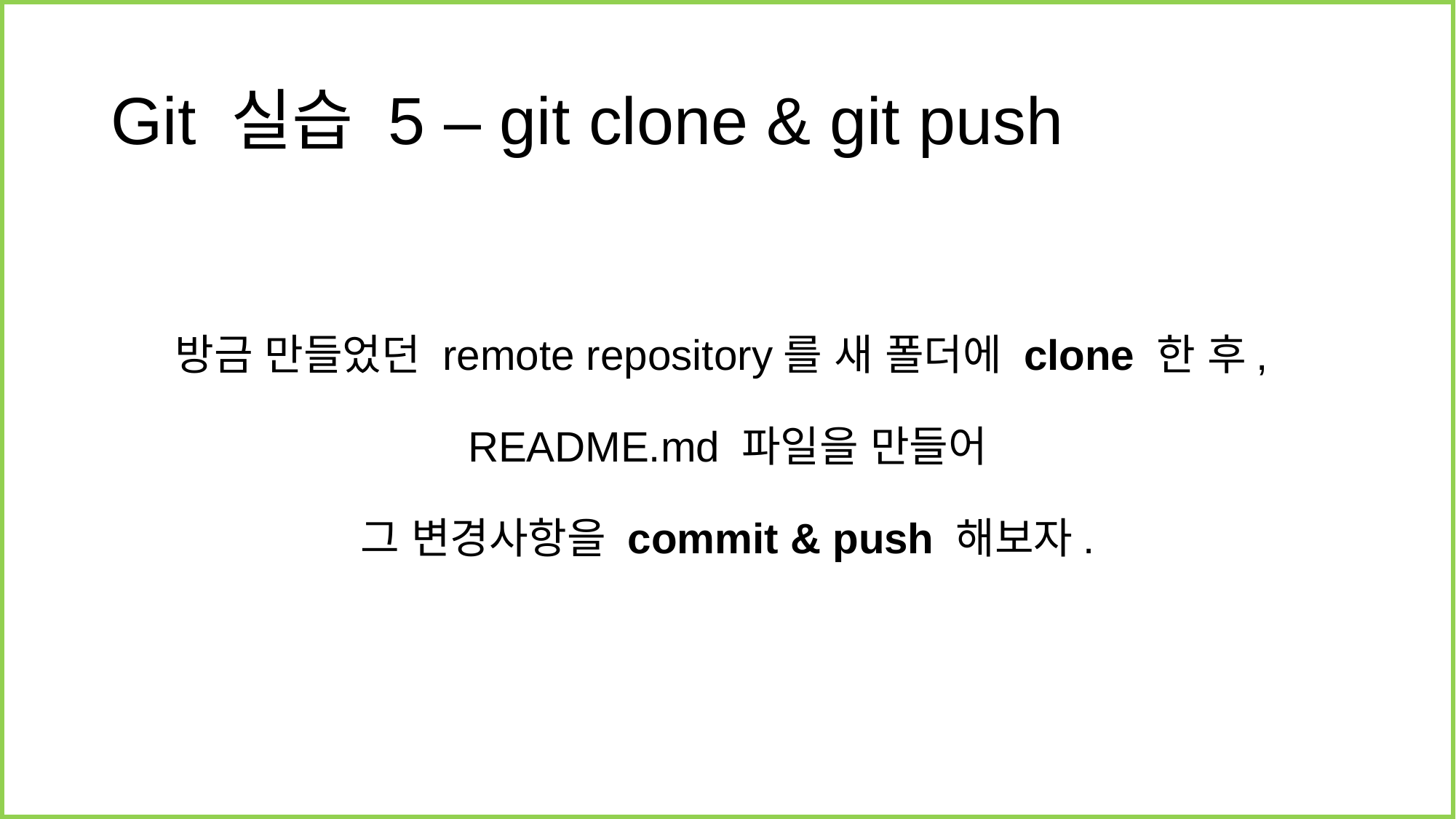

# Git 실습 5 – git clone & git push
방금 만들었던 remote repository를 새 폴더에 clone 한 후,
README.md 파일을 만들어
그 변경사항을 commit & push 해보자.